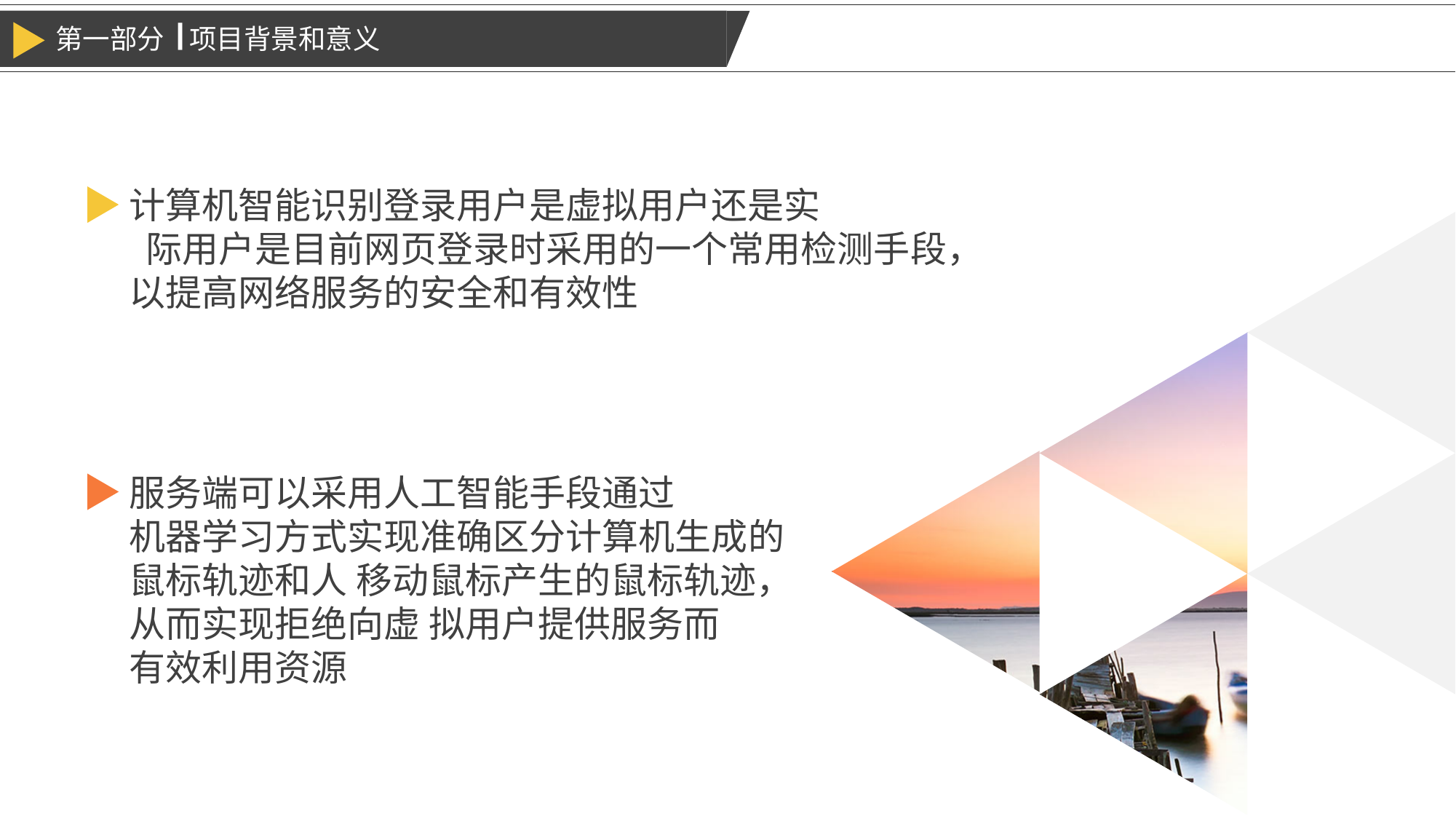

第一部分 |项目背景和意义

计算机智能识别登录用户是虚拟用户还是实
 际用户是目前网页登录时采用的一个常用检测手段，
以提高网络服务的安全和有效性

服务端可以采用人工智能手段通过
机器学习方式实现准确区分计算机生成的
鼠标轨迹和人 移动鼠标产生的鼠标轨迹，
从而实现拒绝向虚 拟用户提供服务而
有效利用资源